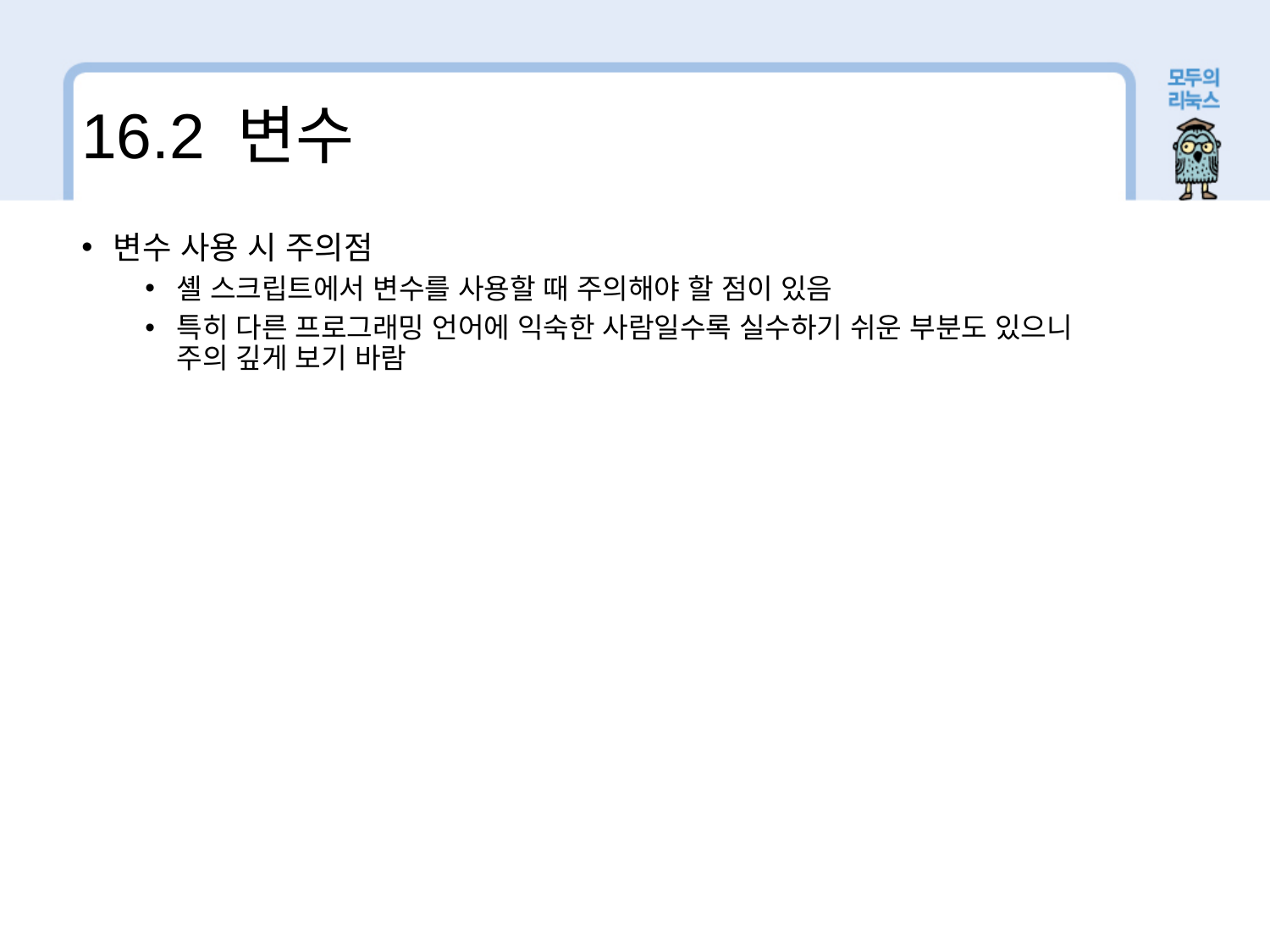

16.2 변수
변수 사용 시 주의점
셸 스크립트에서 변수를 사용할 때 주의해야 할 점이 있음
특히 다른 프로그래밍 언어에 익숙한 사람일수록 실수하기 쉬운 부분도 있으니 주의 깊게 보기 바람